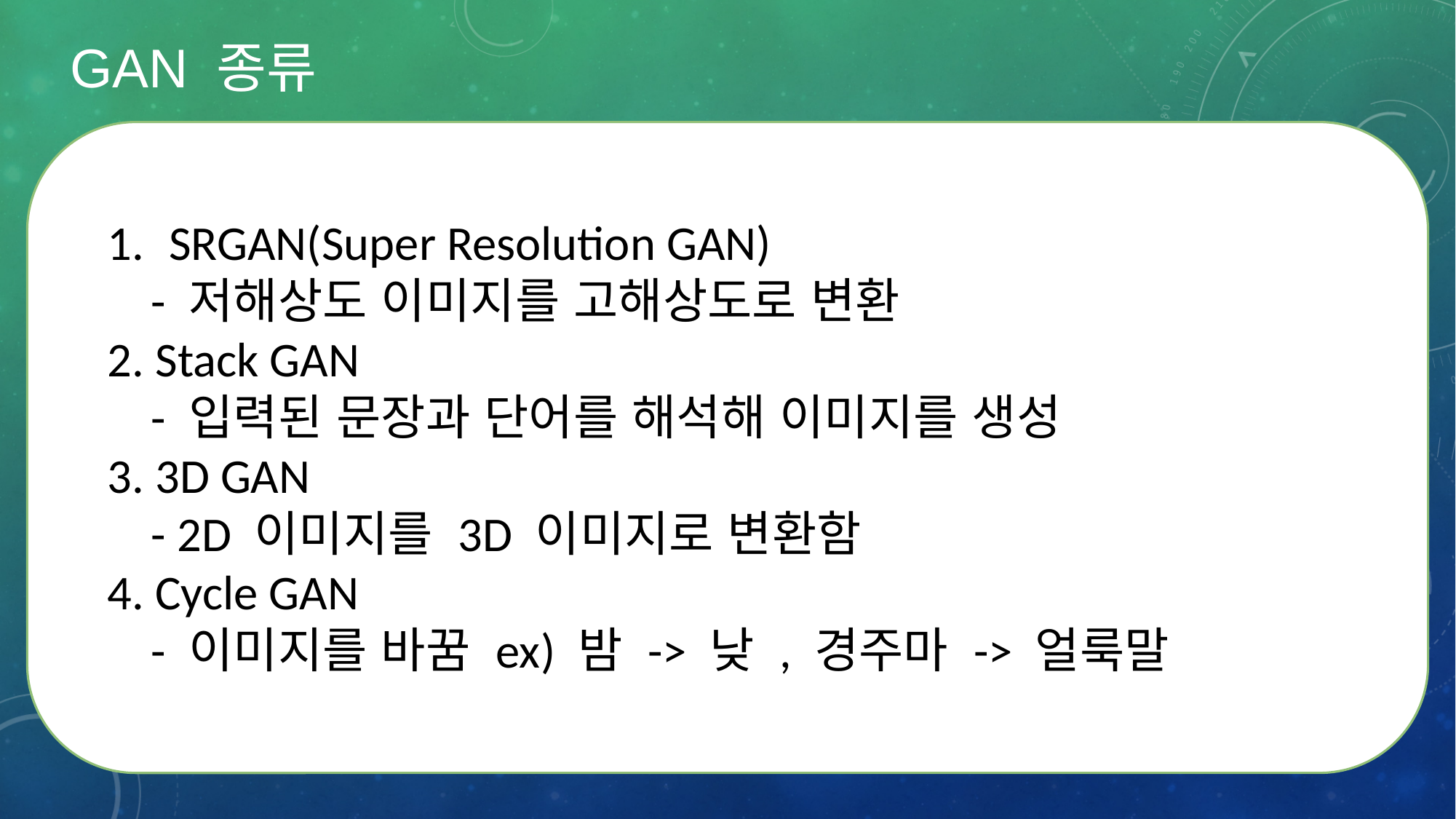

# GAN 종류

SRGAN(Super Resolution GAN)
    - 저해상도 이미지를 고해상도로 변환
2. Stack GAN
    - 입력된 문장과 단어를 해석해 이미지를 생성
3. 3D GAN
    - 2D 이미지를 3D 이미지로 변환함
4. Cycle GAN
    - 이미지를 바꿈 ex) 밤 -> 낮 , 경주마 -> 얼룩말